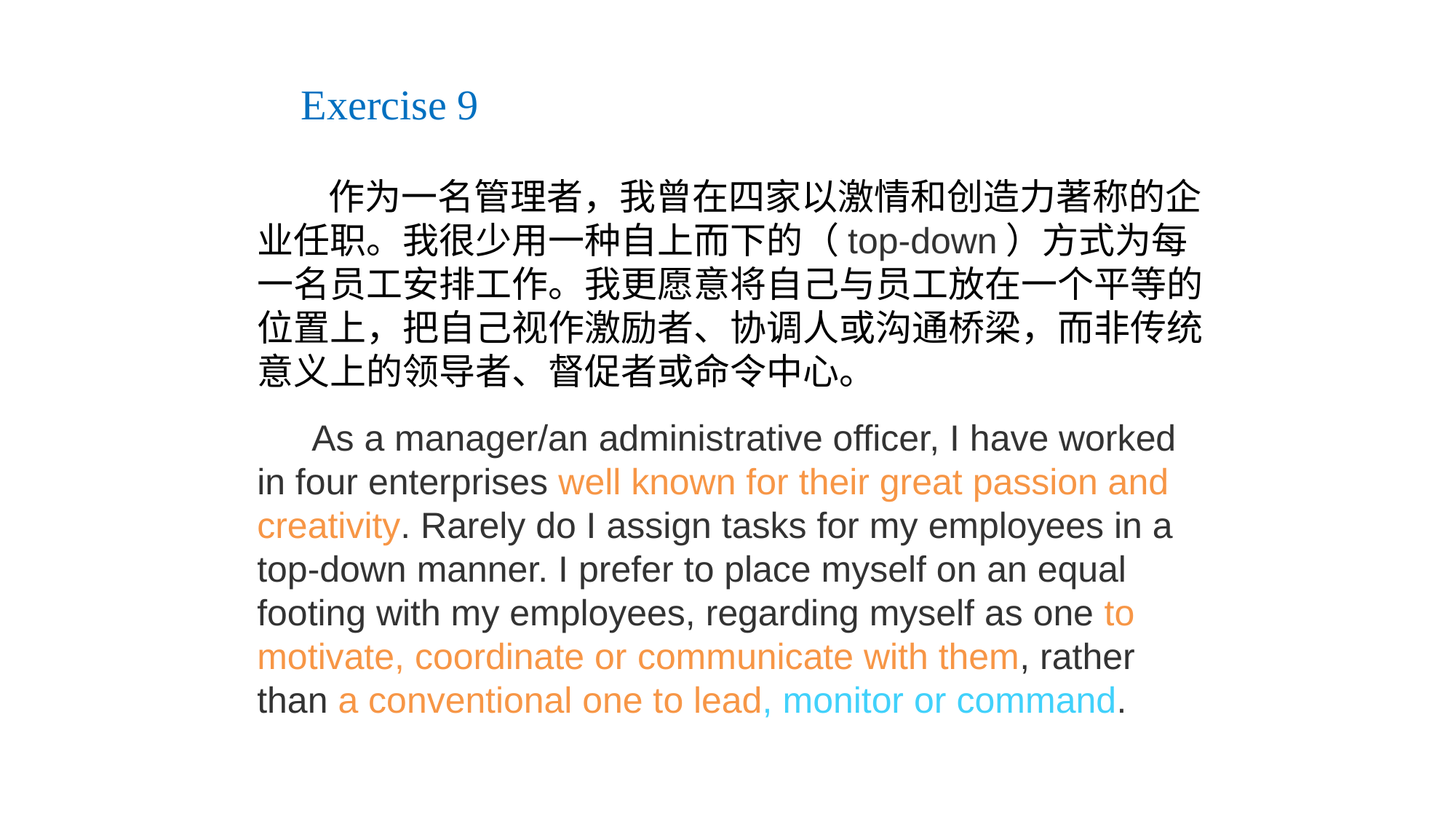

Attributive phrasal modifiers
Exercise 9
 作为一名管理者，我曾在四家以激情和创造力著称的企业任职。我很少用一种自上而下的（top-down）方式为每一名员工安排工作。我更愿意将自己与员工放在一个平等的位置上，把自己视作激励者、协调人或沟通桥梁，而非传统意义上的领导者、督促者或命令中心。

As a manager/an administrative officer, I have worked in four enterprises well known for their great passion and creativity. Rarely do I assign tasks for my employees in a top-down manner. I prefer to place myself on an equal footing with my employees, regarding myself as one to motivate, coordinate or communicate with them, rather than a conventional one to lead, monitor or command.